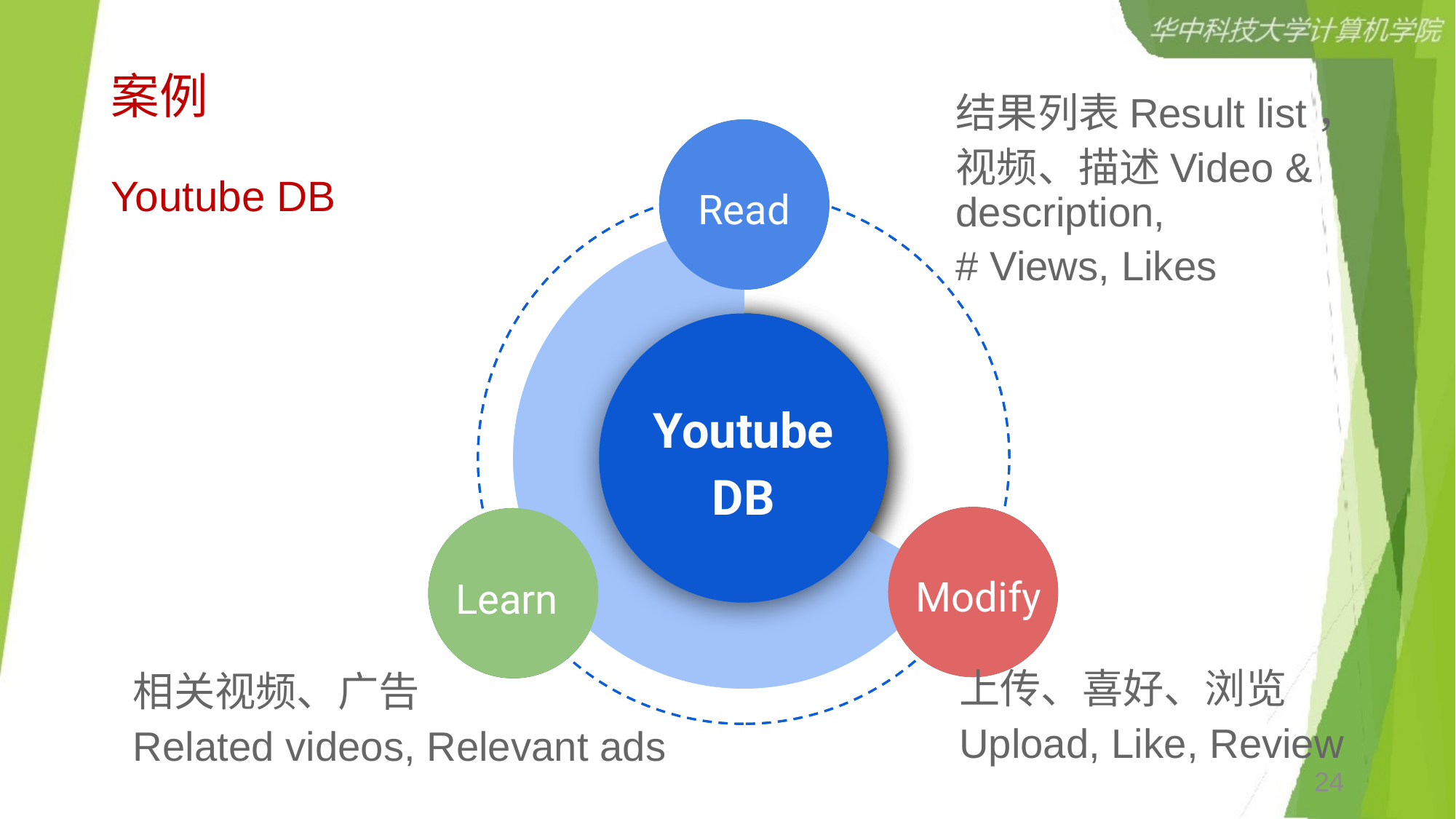

# 案例
结果列表Result list，
视频、描述Video & description,
# Views, Likes

Lorem ipsum

Read
Youtube DB

Lorem ipsum congue

Lorem ipsum congue

Youtube DB

Lorem ipsum

Modify

Lorem ipsum

Learn

上传、喜好、浏览
Upload, Like, Review
相关视频、广告
Related videos, Relevant ads
24